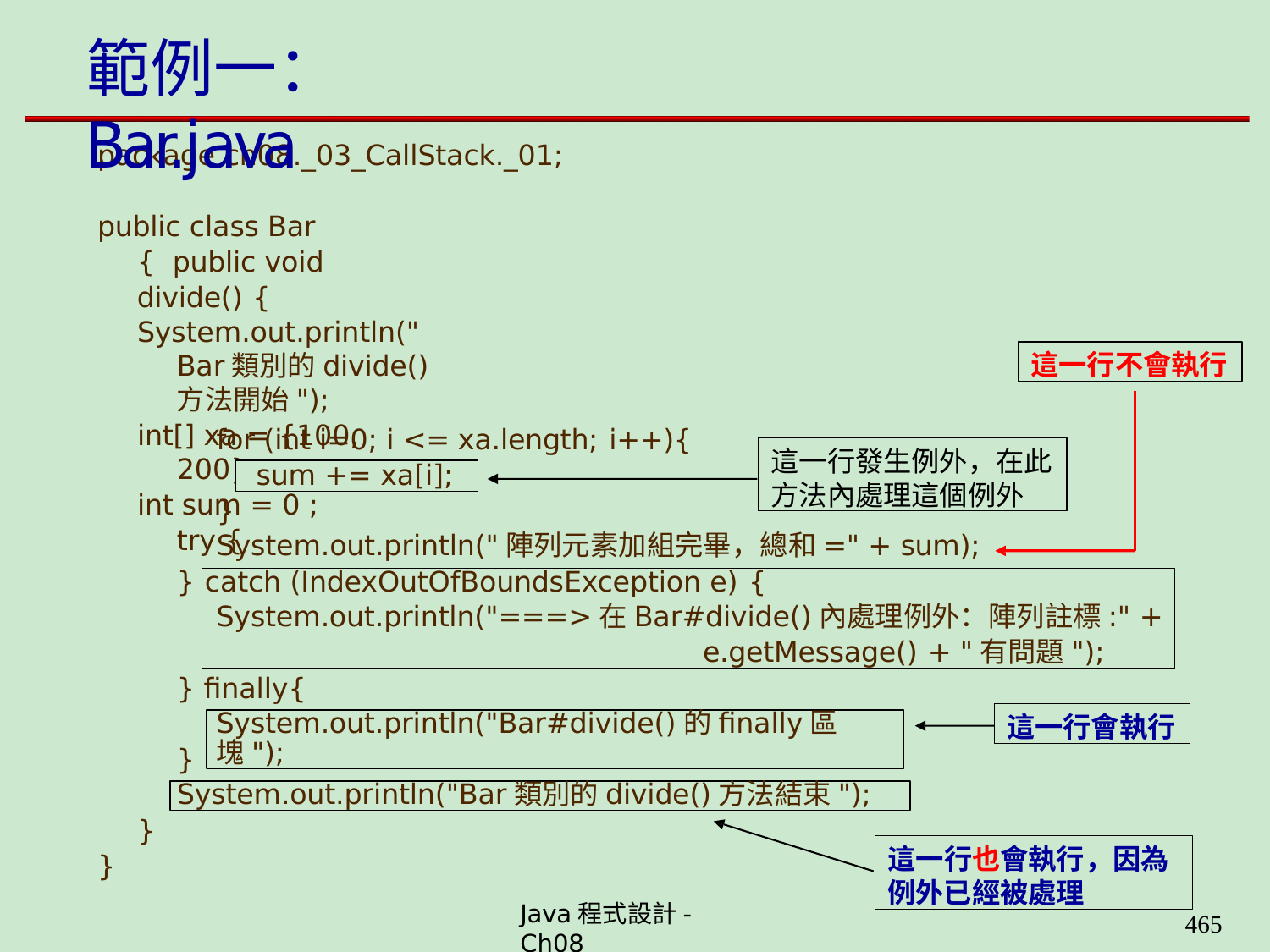

# 範例一：Bar.java
package ch08._03_CallStack._01;
public class Bar {  public void divide() {
System.out.println("Bar類別的divide()方法開始");
int[] xa = {100, 200};
int sum = 0 ;  try {
這一行不會執行

for (int i=0; i <= xa.length; i++){
這一行發生例外，在此 方法內處理這個例外
sum += xa[i];

}
System.out.println("陣列元素加組完畢，總和=" + sum);
}
catch (IndexOutOfBoundsException e) {
System.out.println("===>在Bar#divide()內處理例外：陣列註標:" +
e.getMessage() + "有問題");
} finally{
這一行會執行
System.out.println("Bar#divide()的finally區塊");

}
System.out.println("Bar類別的divide()方法結束");
}

這一行也會執行，因為
例外已經被處理
}
Java程式設計-Ch08
465